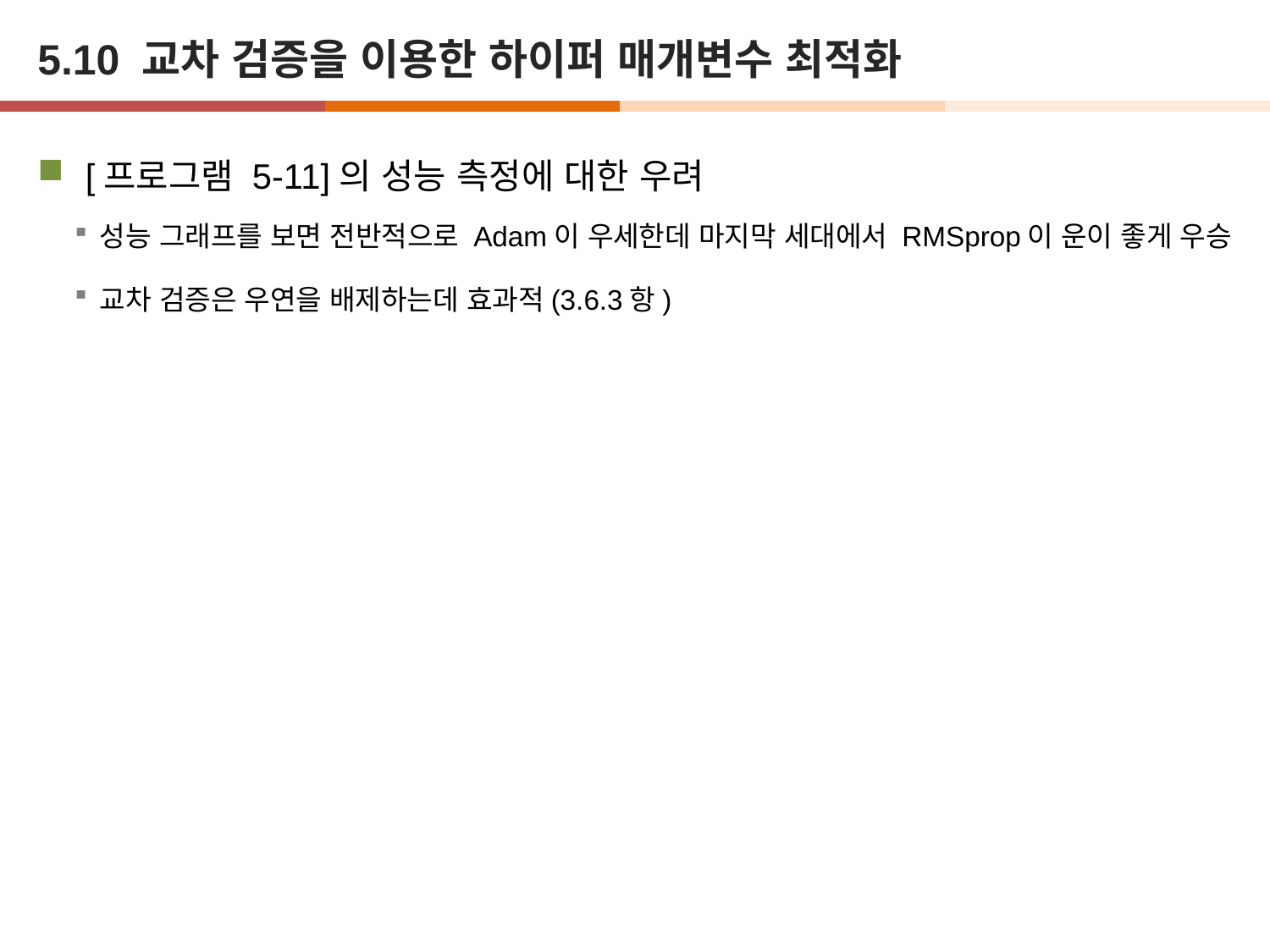

# 5.10 교차 검증을 이용한 하이퍼 매개변수 최적화
[프로그램 5-11]의 성능 측정에 대한 우려
성능 그래프를 보면 전반적으로 Adam이 우세한데 마지막 세대에서 RMSprop이 운이 좋게 우승
교차 검증은 우연을 배제하는데 효과적(3.6.3항)